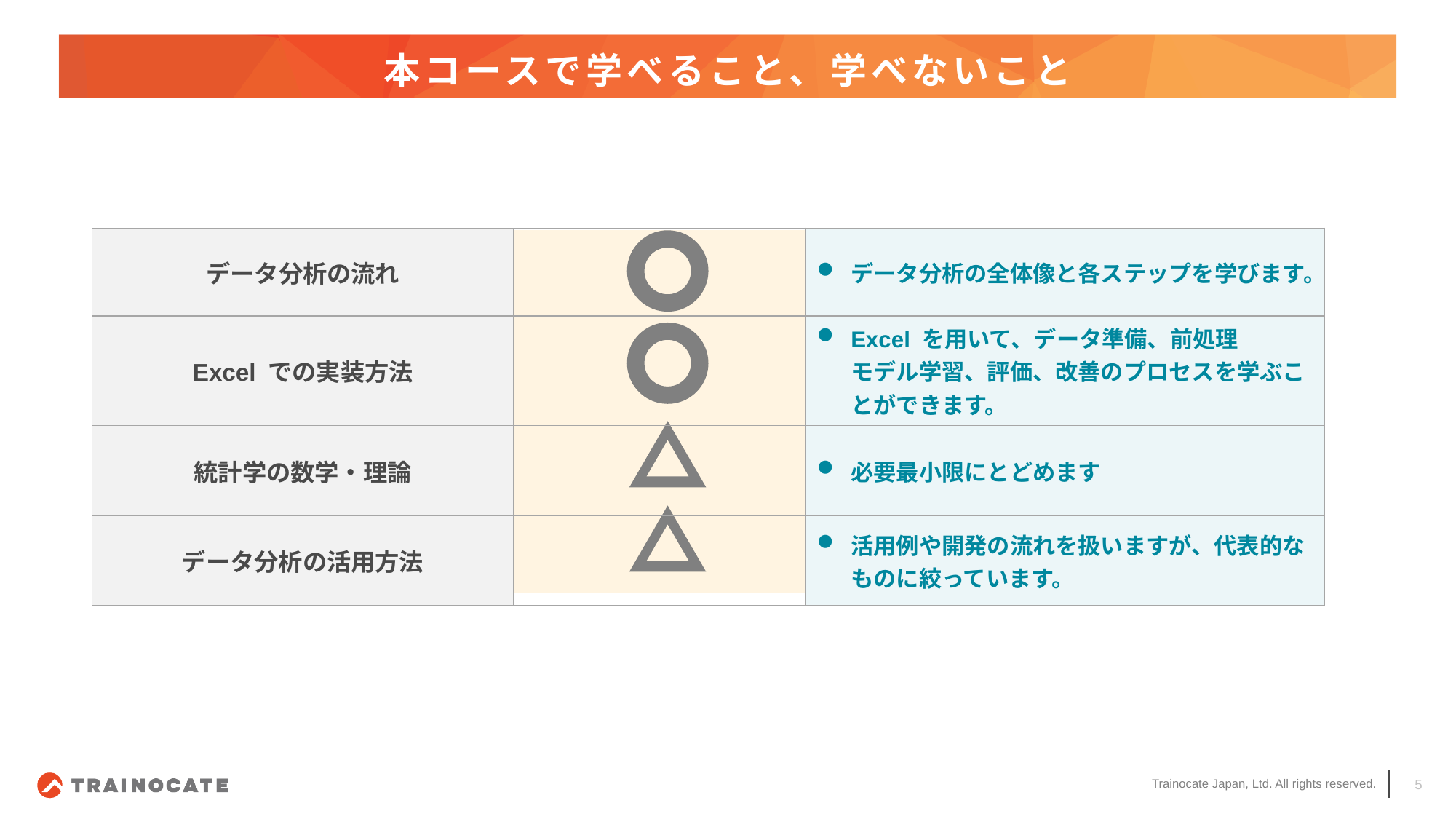

# 本コースで学べること、学べないこと
| データ分析の流れ |  | データ分析の全体像と各ステップを学びます。 |
| --- | --- | --- |
| Excel での実装方法 |  | Excel を用いて、データ準備、前処理 モデル学習、評価、改善のプロセスを学ぶことができます。 |
| 統計学の数学・理論 |  | 必要最小限にとどめます |
| データ分析の活用方法 |  | 活用例や開発の流れを扱いますが、代表的なものに絞っています。 |

5